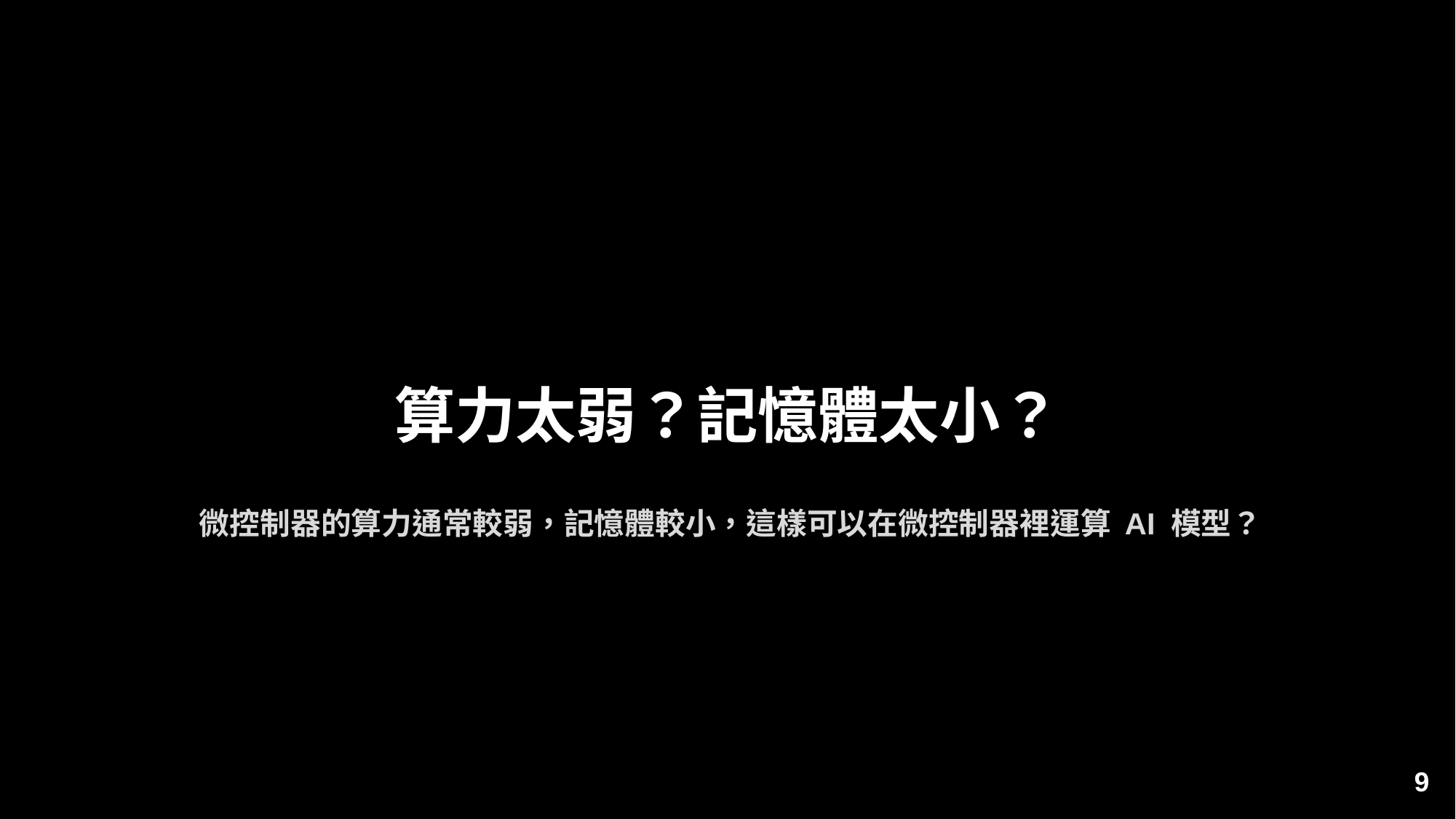

# 算力太弱？記憶體太小？
微控制器的算力通常較弱，記憶體較小，這樣可以在微控制器裡運算 AI 模型？
9